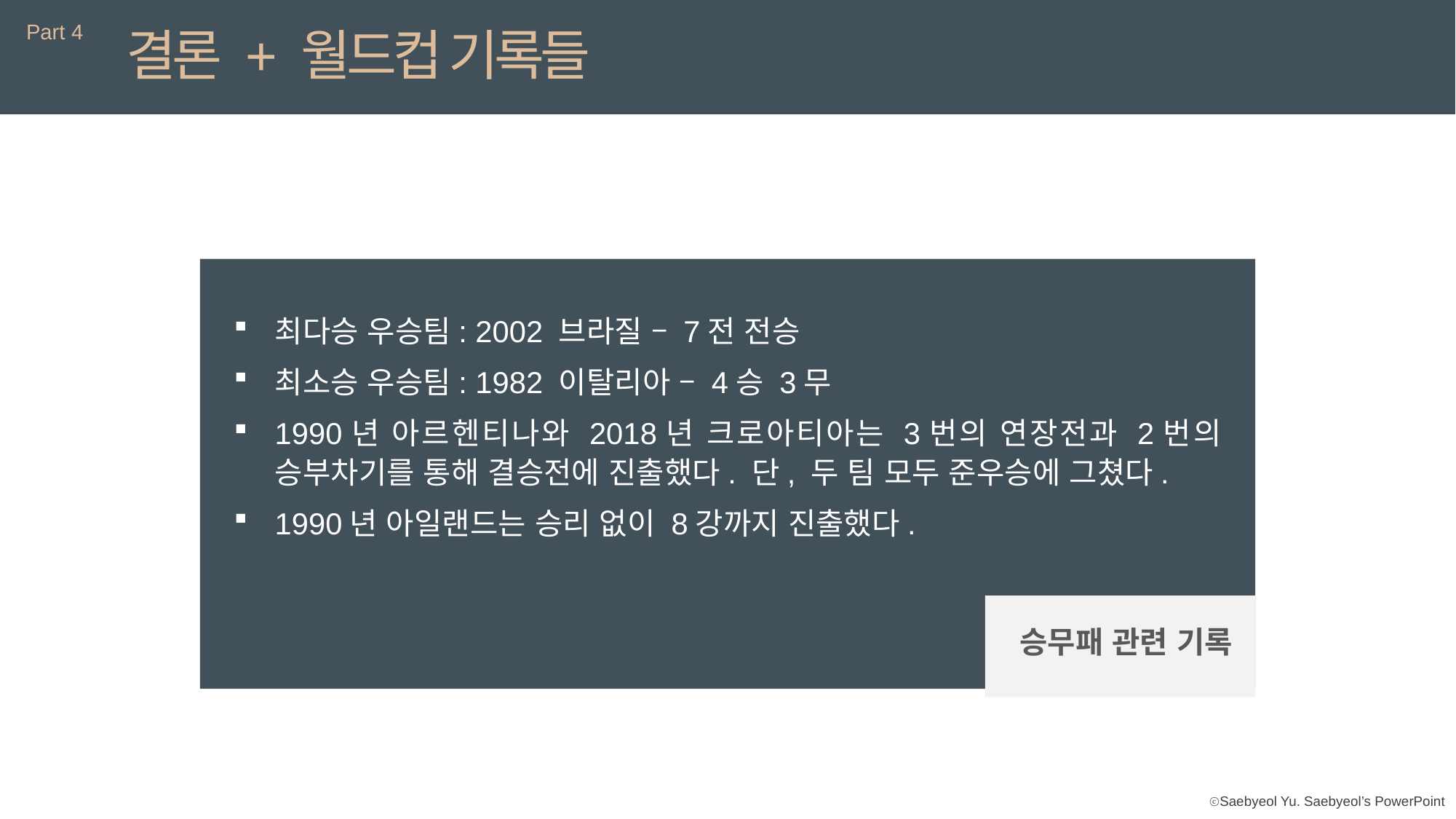

Part 4
결론 + 월드컵 기록들

최다승 우승팀: 2002 브라질 – 7전 전승
최소승 우승팀: 1982 이탈리아 – 4승 3무
1990년 아르헨티나와 2018년 크로아티아는 3번의 연장전과 2번의 승부차기를 통해 결승전에 진출했다. 단, 두 팀 모두 준우승에 그쳤다.
1990년 아일랜드는 승리 없이 8강까지 진출했다.

승무패 관련 기록